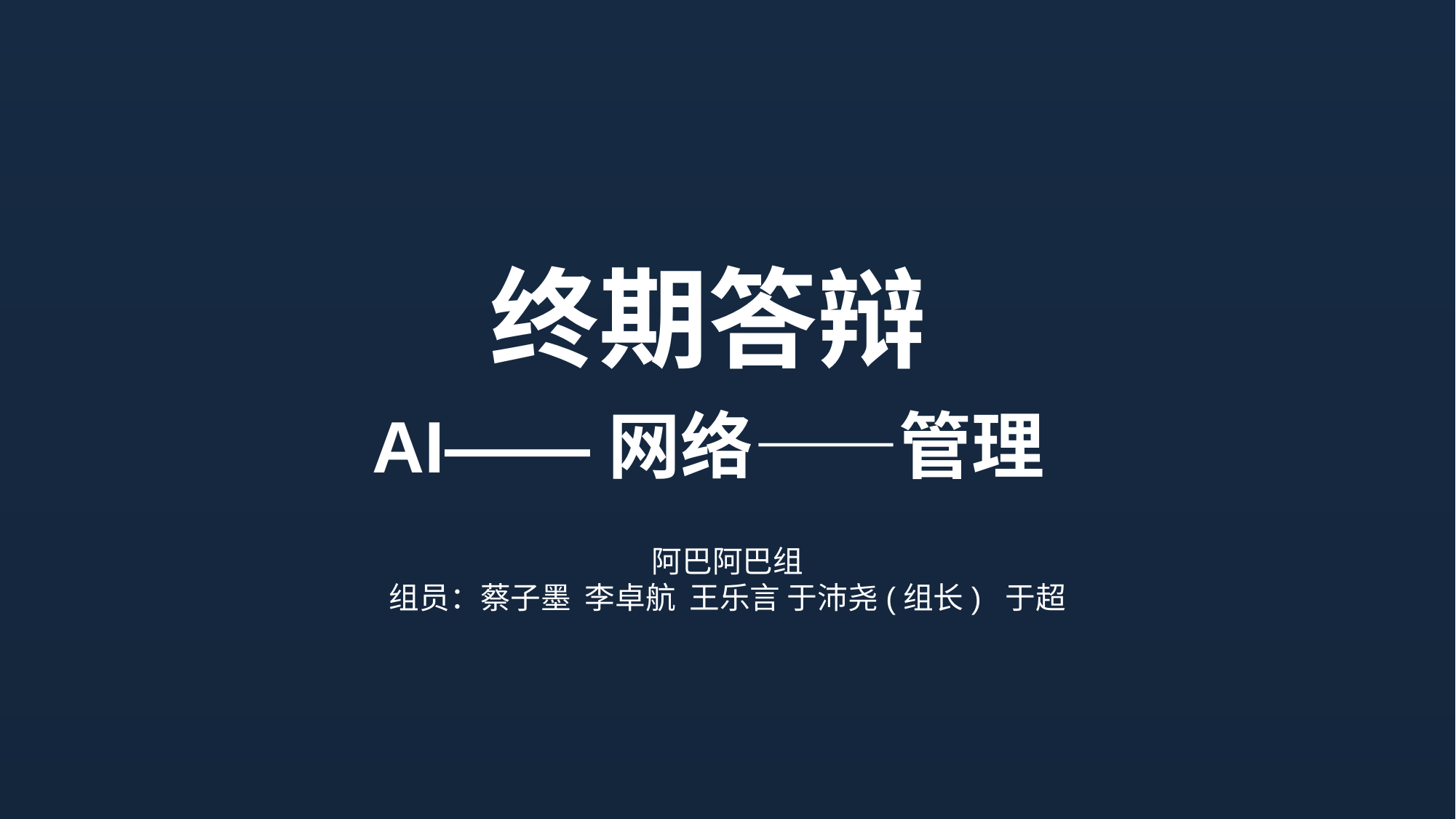

终期答辩
AI——网络——管理
阿巴阿巴组
组员：蔡子墨  李卓航  王乐言 于沛尧(组长)  于超